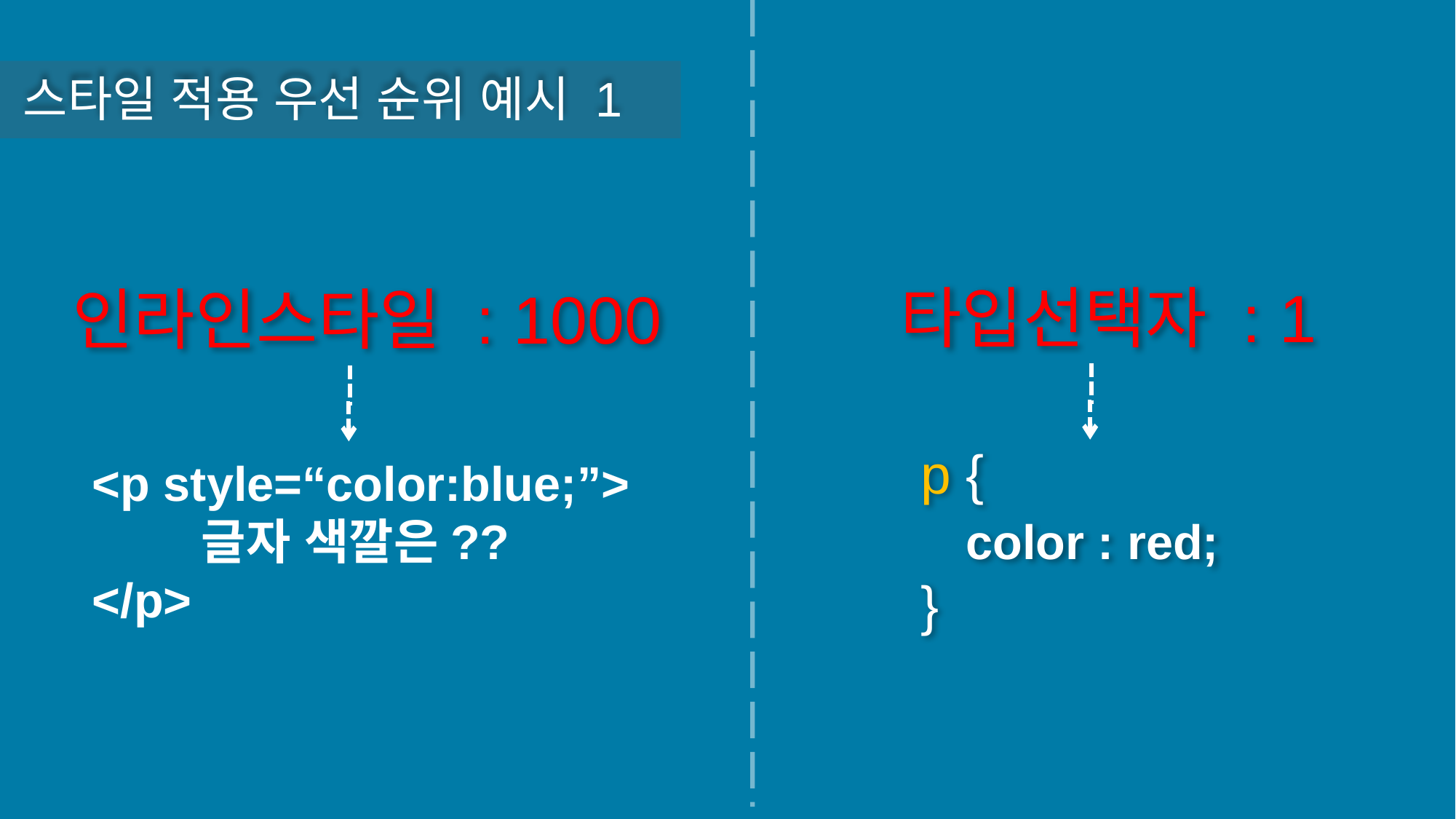

스타일 적용 우선 순위 예시 1
타입선택자 : 1
인라인스타일 : 1000
p {
   color : red;
}
<p style=“color:blue;”>
	글자 색깔은??
</p>